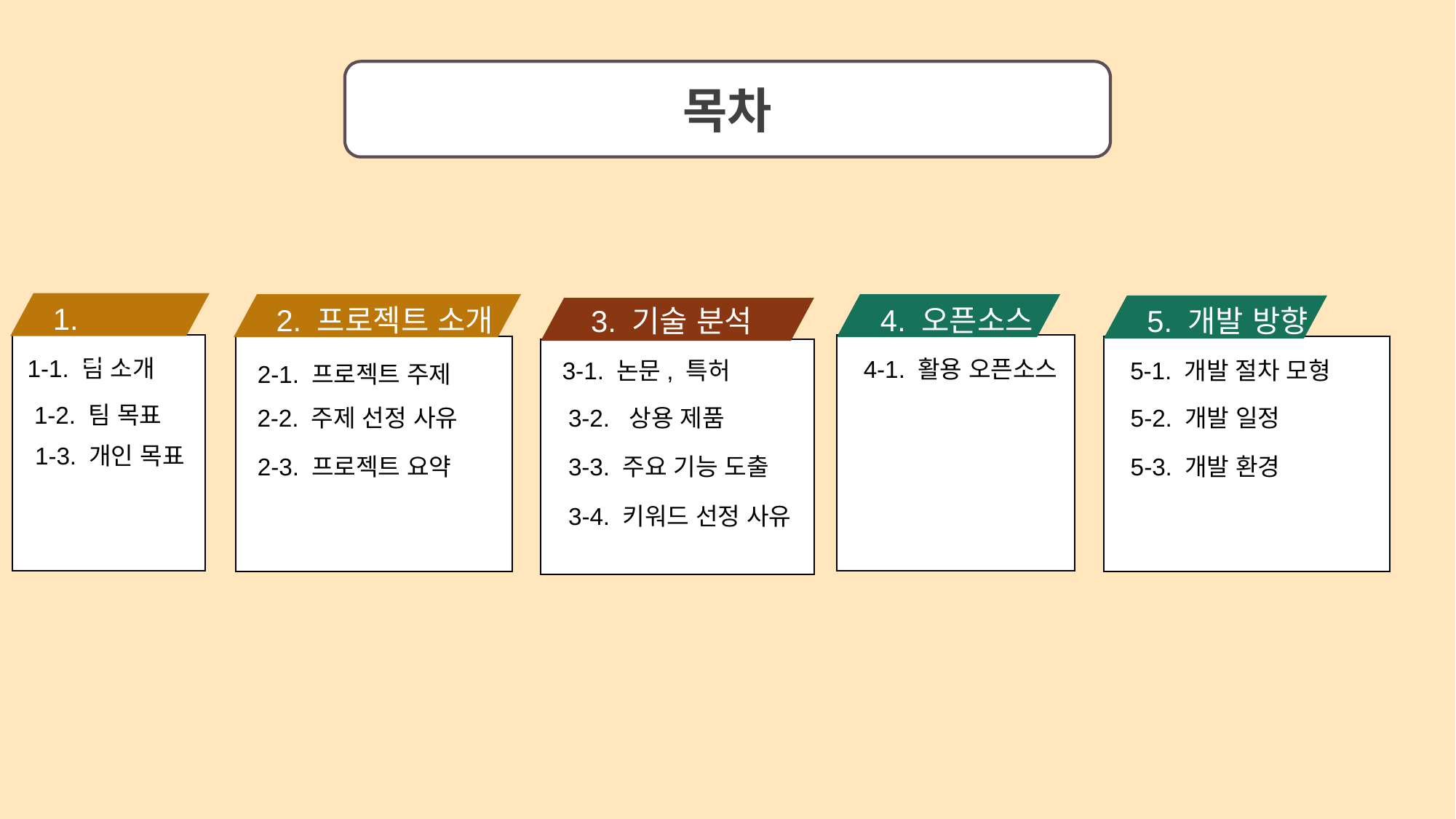

목차

1. 팀소개
1-1. 팀 소개
1-2. 팀 목표

2. 프로젝트 소개

2-1. 프로젝트 주제
2-2. 주제 선정 사유
2-3. 프로젝트 요약

4. 오픈소스
4-1. 활용 오픈소스

5. 개발 방향
5-1. 개발 절차 모형
5-2. 개발 일정
5-3. 개발 환경

3. 기술 분석

3-1. 논문, 특허
3-2.  상용 제품
3-3. 주요 기능 도출
3-4. 키워드 선정 사유

1-3. 개인 목표